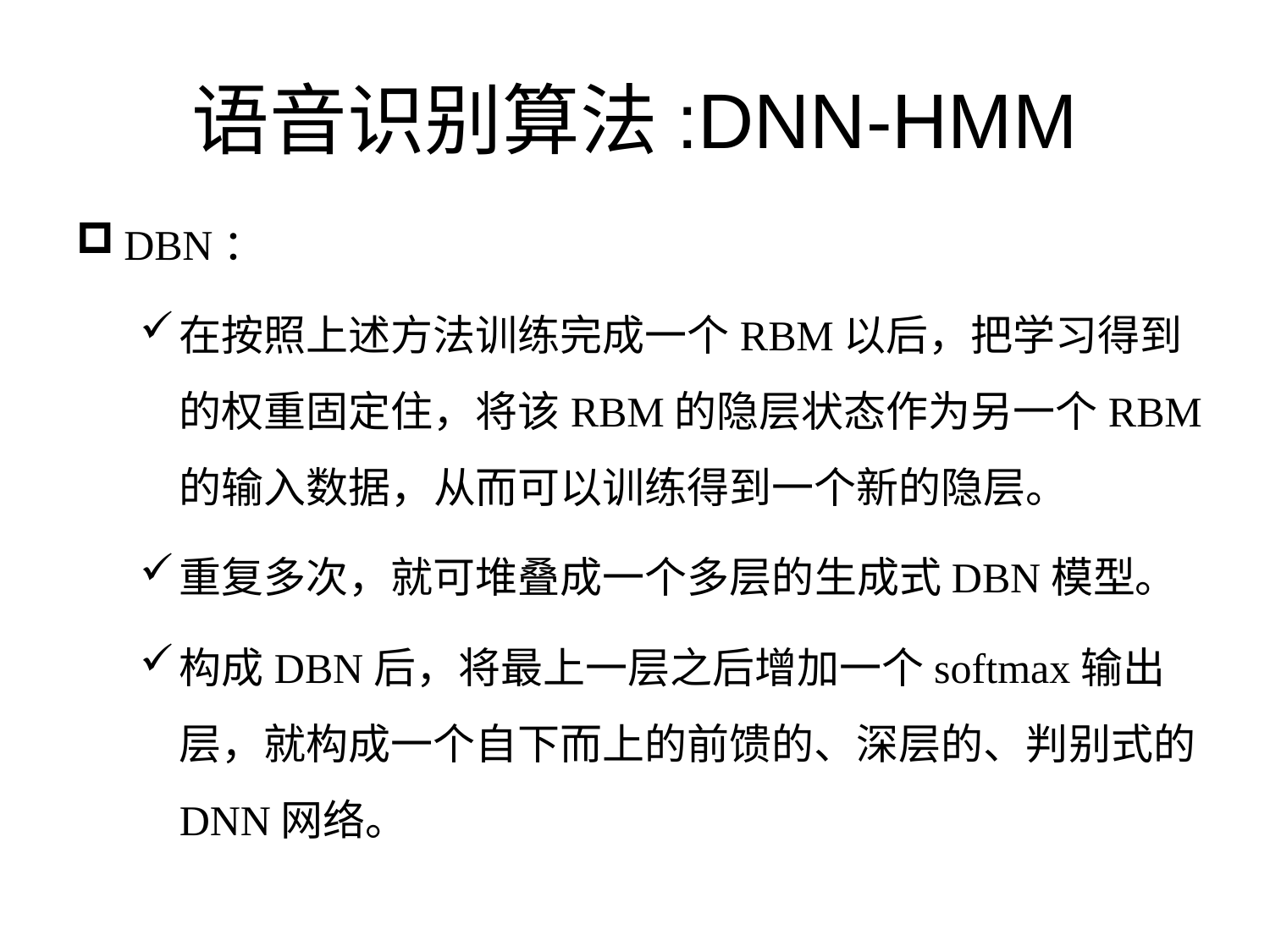

# 语音识别算法:DNN-HMM
DBN：
在按照上述方法训练完成一个RBM以后，把学习得到的权重固定住，将该RBM的隐层状态作为另一个RBM的输入数据，从而可以训练得到一个新的隐层。
重复多次，就可堆叠成一个多层的生成式DBN模型。
构成DBN后，将最上一层之后增加一个softmax输出层，就构成一个自下而上的前馈的、深层的、判别式的DNN网络。